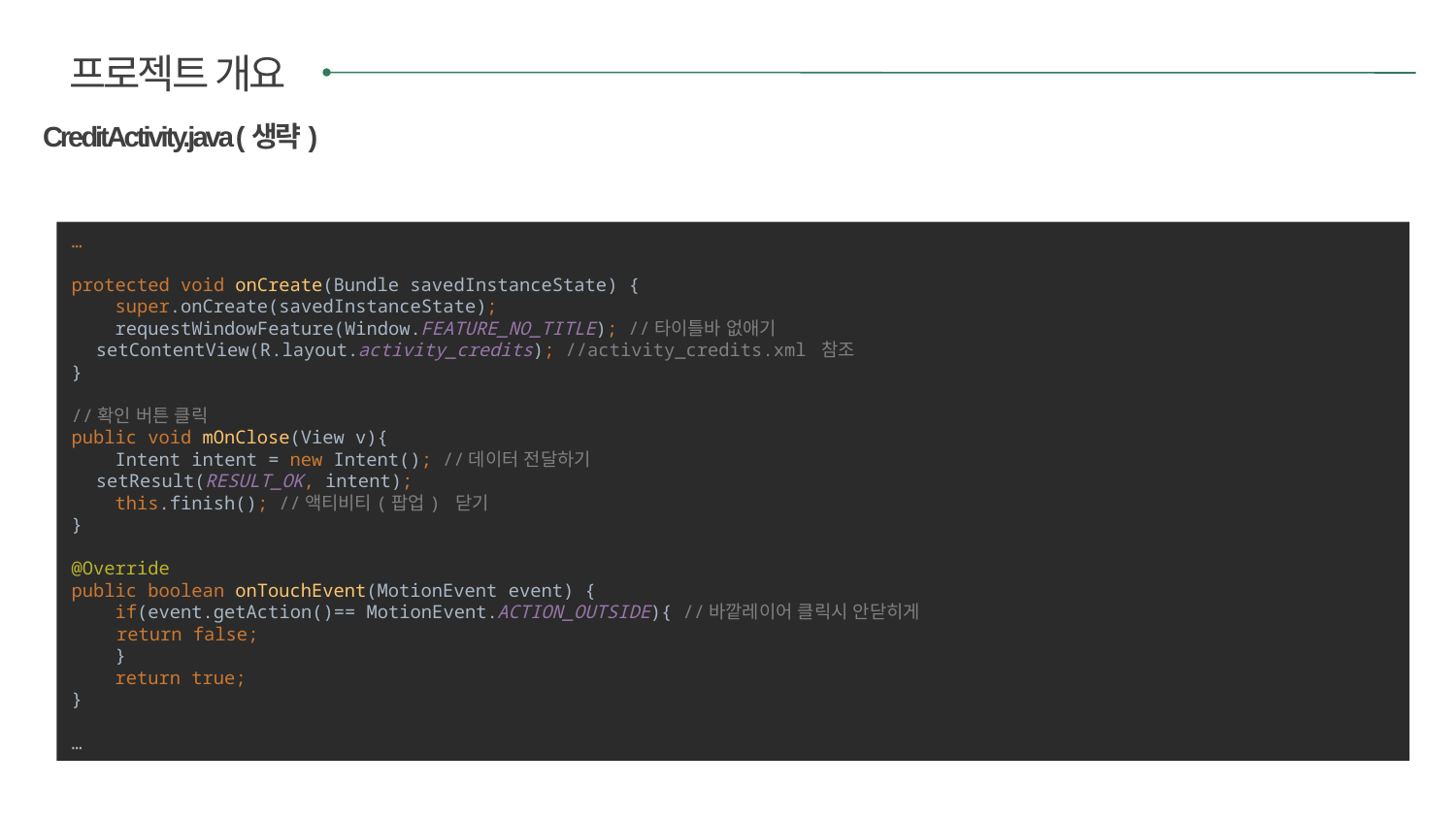

프로젝트 개요
CreditActivity.java (생략)
…

protected void onCreate(Bundle savedInstanceState) {
    super.onCreate(savedInstanceState);
    requestWindowFeature(Window.FEATURE_NO_TITLE); //타이틀바 없애기
    setContentView(R.layout.activity_credits); //activity_credits.xml 참조
}
//확인 버튼 클릭
public void mOnClose(View v){
    Intent intent = new Intent(); //데이터 전달하기
    setResult(RESULT_OK, intent);
    this.finish(); //액티비티(팝업) 닫기
}
@Override
public boolean onTouchEvent(MotionEvent event) {
    if(event.getAction()== MotionEvent.ACTION_OUTSIDE){ //바깥레이어 클릭시 안닫히게
        return false;
    }
    return true;
}

…